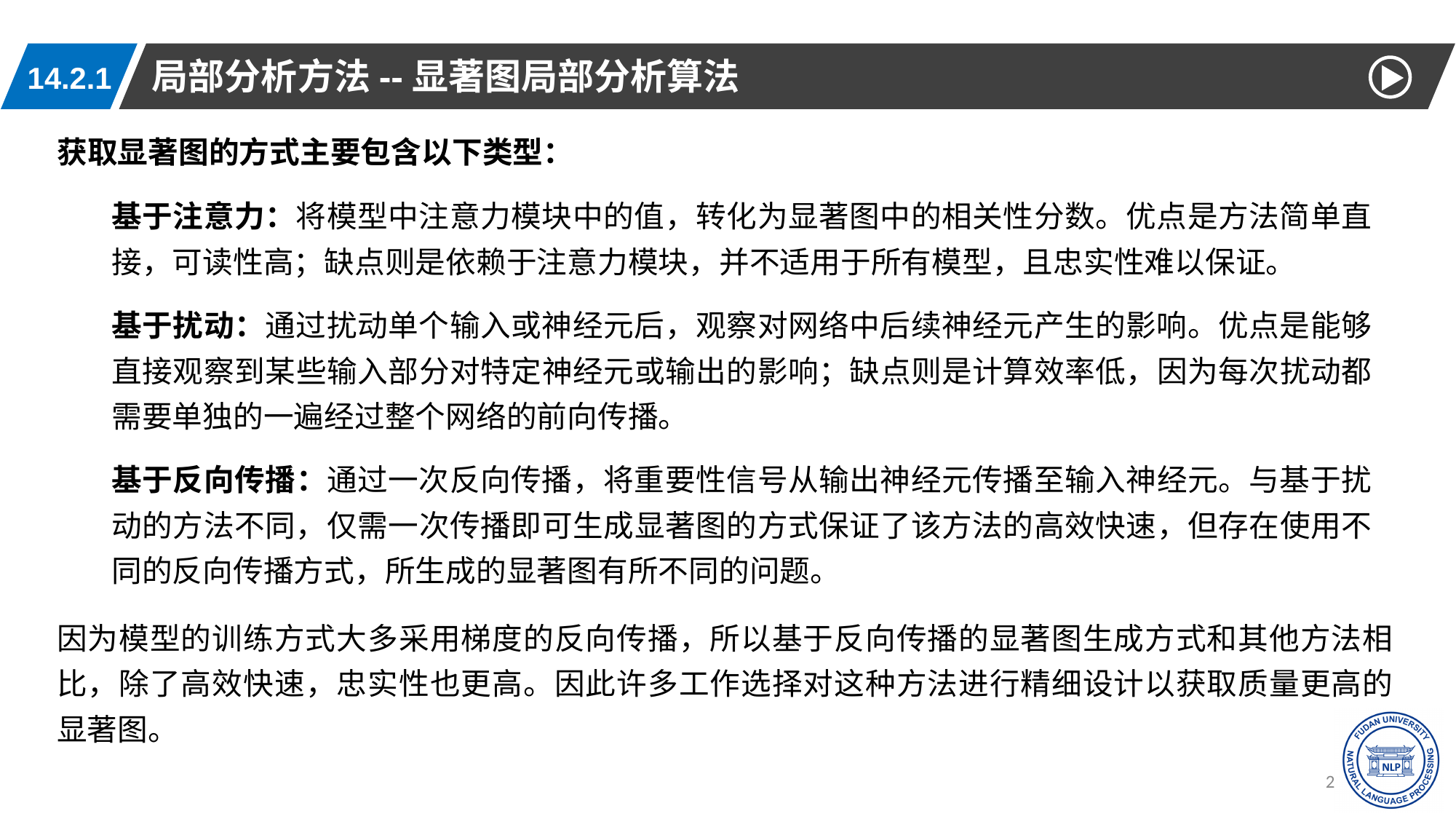

局部分析方法--显著图局部分析算法
14.2.1

获取显著图的方式主要包含以下类型：
基于注意力：将模型中注意力模块中的值，转化为显著图中的相关性分数。优点是方法简单直接，可读性高；缺点则是依赖于注意力模块，并不适用于所有模型，且忠实性难以保证。
基于扰动：通过扰动单个输入或神经元后，观察对网络中后续神经元产生的影响。优点是能够直接观察到某些输入部分对特定神经元或输出的影响；缺点则是计算效率低，因为每次扰动都需要单独的一遍经过整个网络的前向传播。
基于反向传播：通过一次反向传播，将重要性信号从输出神经元传播至输入神经元。与基于扰动的方法不同，仅需一次传播即可生成显著图的方式保证了该方法的高效快速，但存在使用不同的反向传播方式，所生成的显著图有所不同的问题。
因为模型的训练方式大多采用梯度的反向传播，所以基于反向传播的显著图生成方式和其他方法相比，除了高效快速，忠实性也更高。因此许多工作选择对这种方法进行精细设计以获取质量更高的显著图。
20